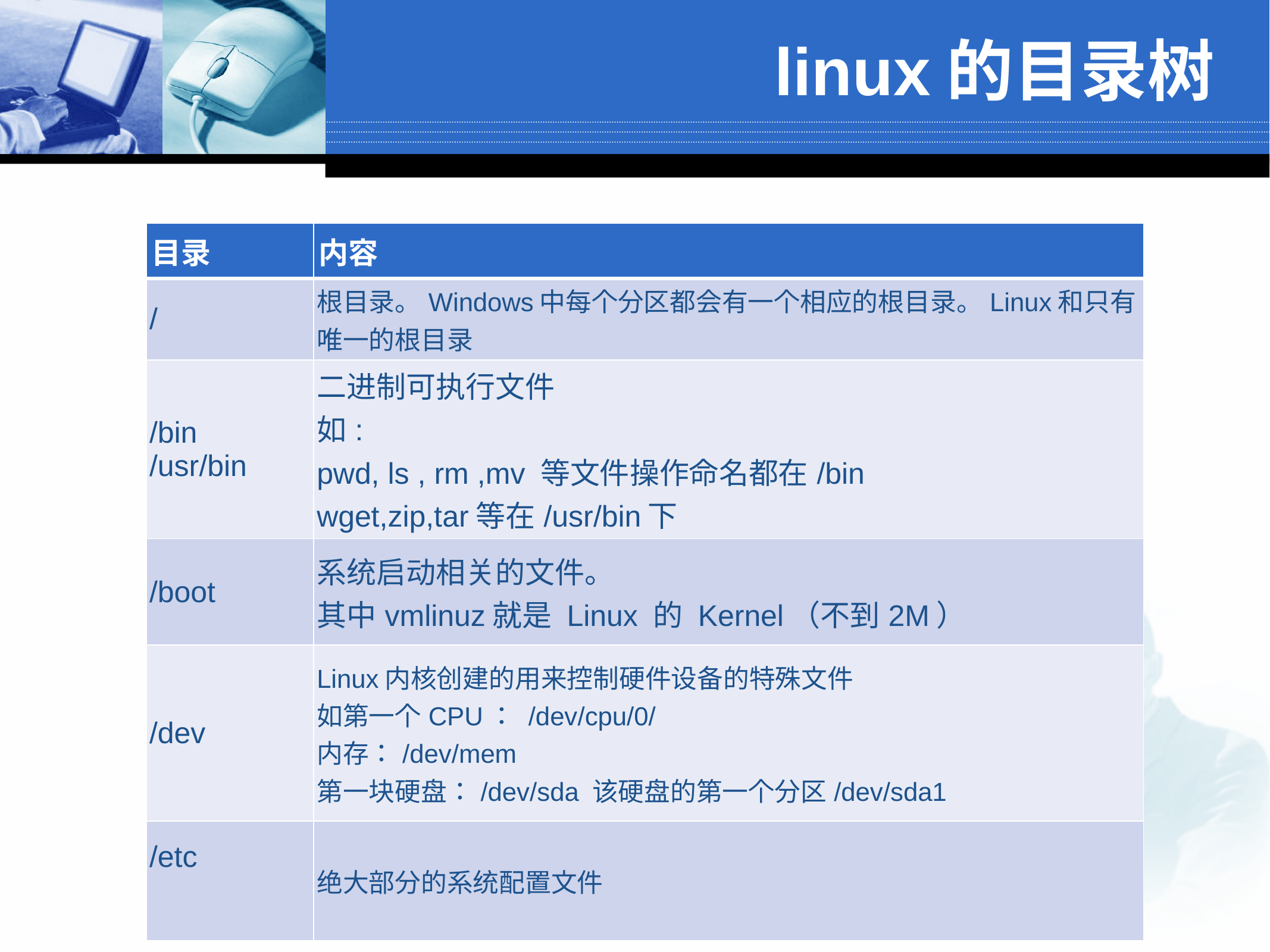

# linux的目录树
| 目录 | 内容 |
| --- | --- |
| / | 根目录。Windows中每个分区都会有一个相应的根目录。Linux和只有唯一的根目录 |
| /bin /usr/bin | 二进制可执行文件 如: pwd, ls , rm ,mv 等文件操作命名都在/bin wget,zip,tar等在/usr/bin下 |
| /boot | 系统启动相关的文件。 其中vmlinuz就是 Linux 的 Kernel（不到2M） |
| /dev | Linux内核创建的用来控制硬件设备的特殊文件 如第一个CPU： /dev/cpu/0/ 内存：/dev/mem 第一块硬盘：/dev/sda 该硬盘的第一个分区/dev/sda1 |
| /etc | 绝大部分的系统配置文件 |